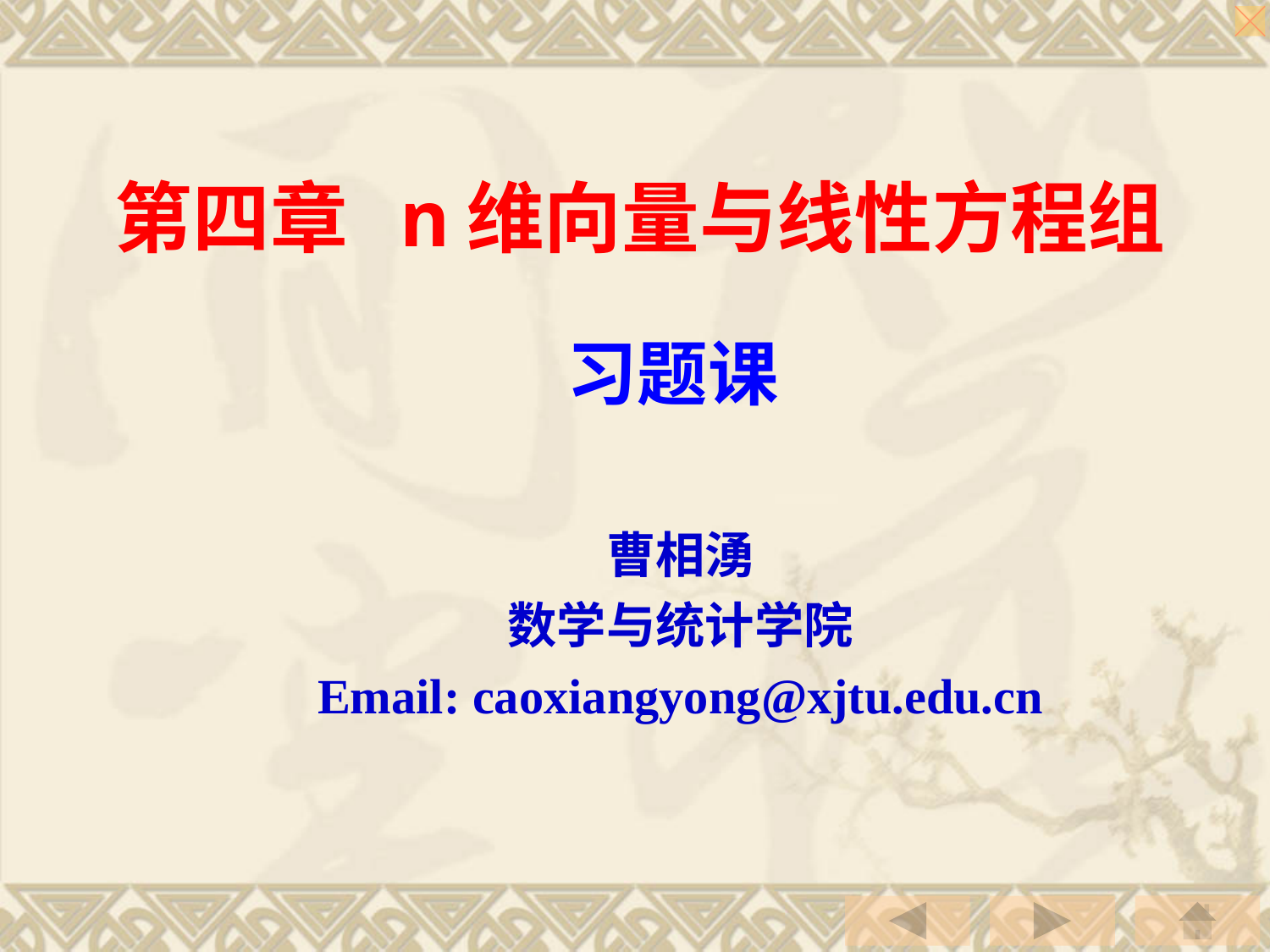

第四章  n维向量与线性方程组

    习题课
曹相湧
数学与统计学院
Email: caoxiangyong@xjtu.edu.cn